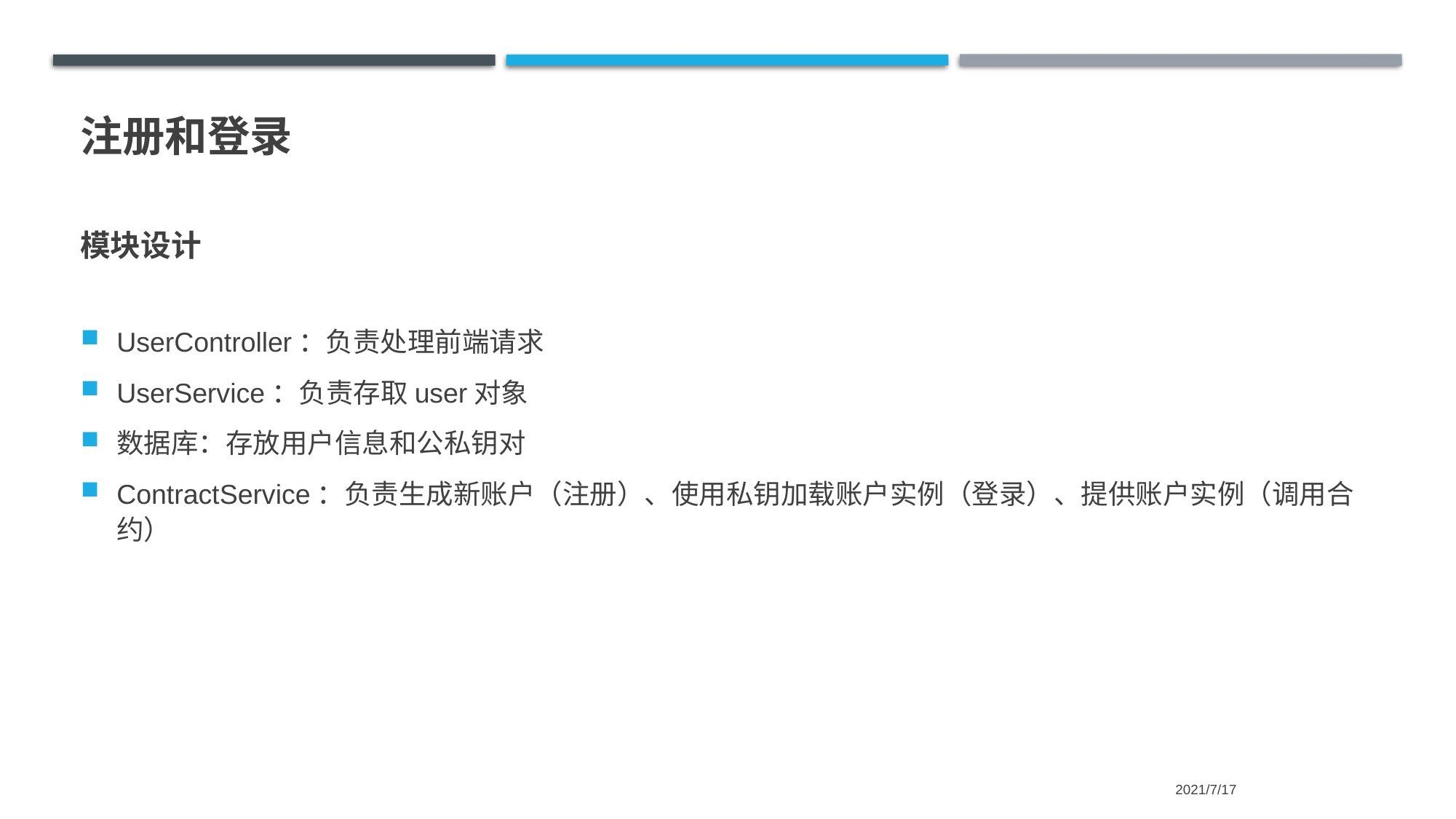

# 注册和登录
模块设计
UserController：负责处理前端请求
UserService：负责存取user对象
数据库：存放用户信息和公私钥对
ContractService：负责生成新账户（注册）、使用私钥加载账户实例（登录）、提供账户实例（调用合约）
2021/7/17